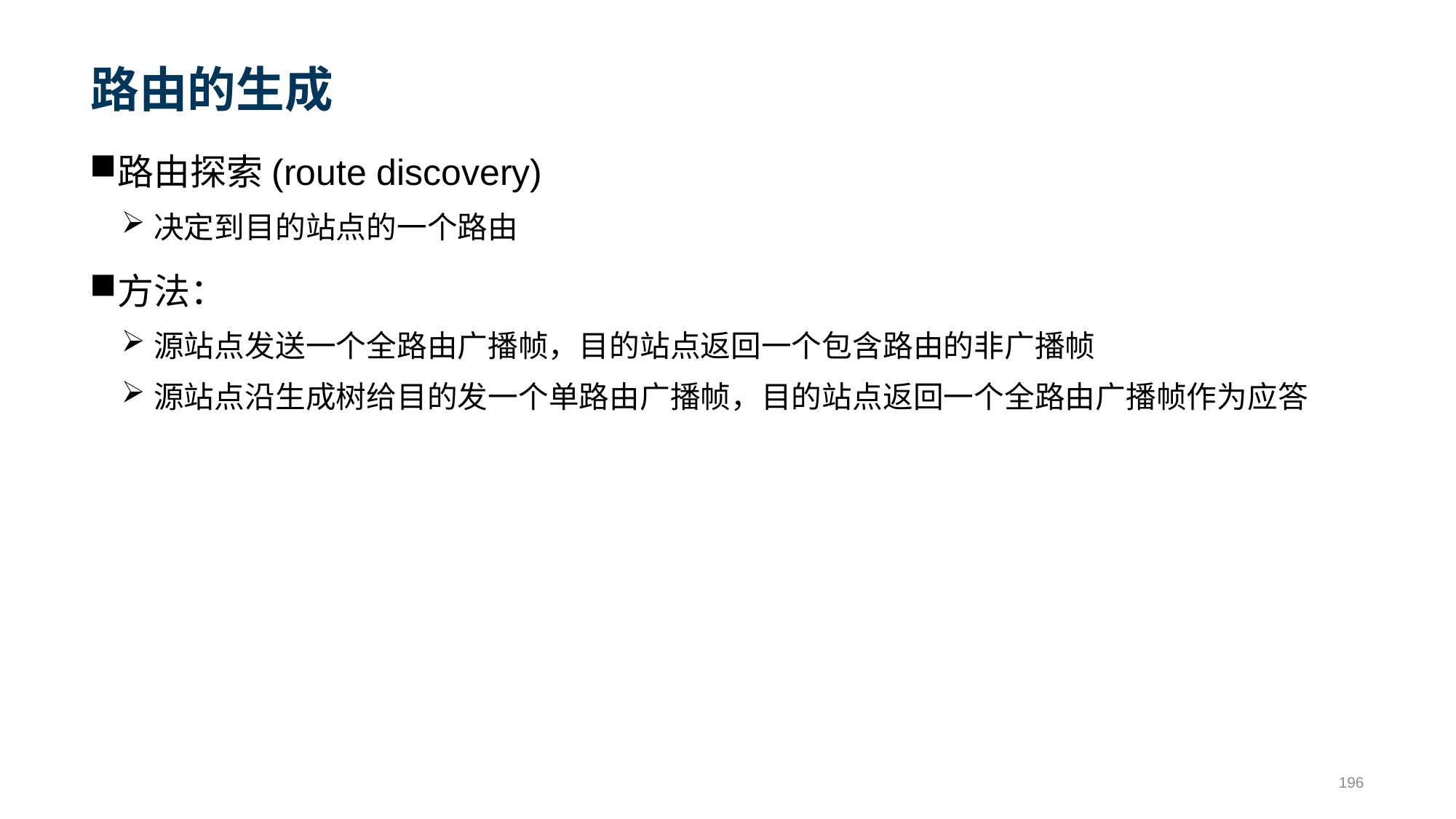

# 路由的生成
路由探索(route discovery)
决定到目的站点的一个路由
方法：
源站点发送一个全路由广播帧，目的站点返回一个包含路由的非广播帧
源站点沿生成树给目的发一个单路由广播帧，目的站点返回一个全路由广播帧作为应答
196